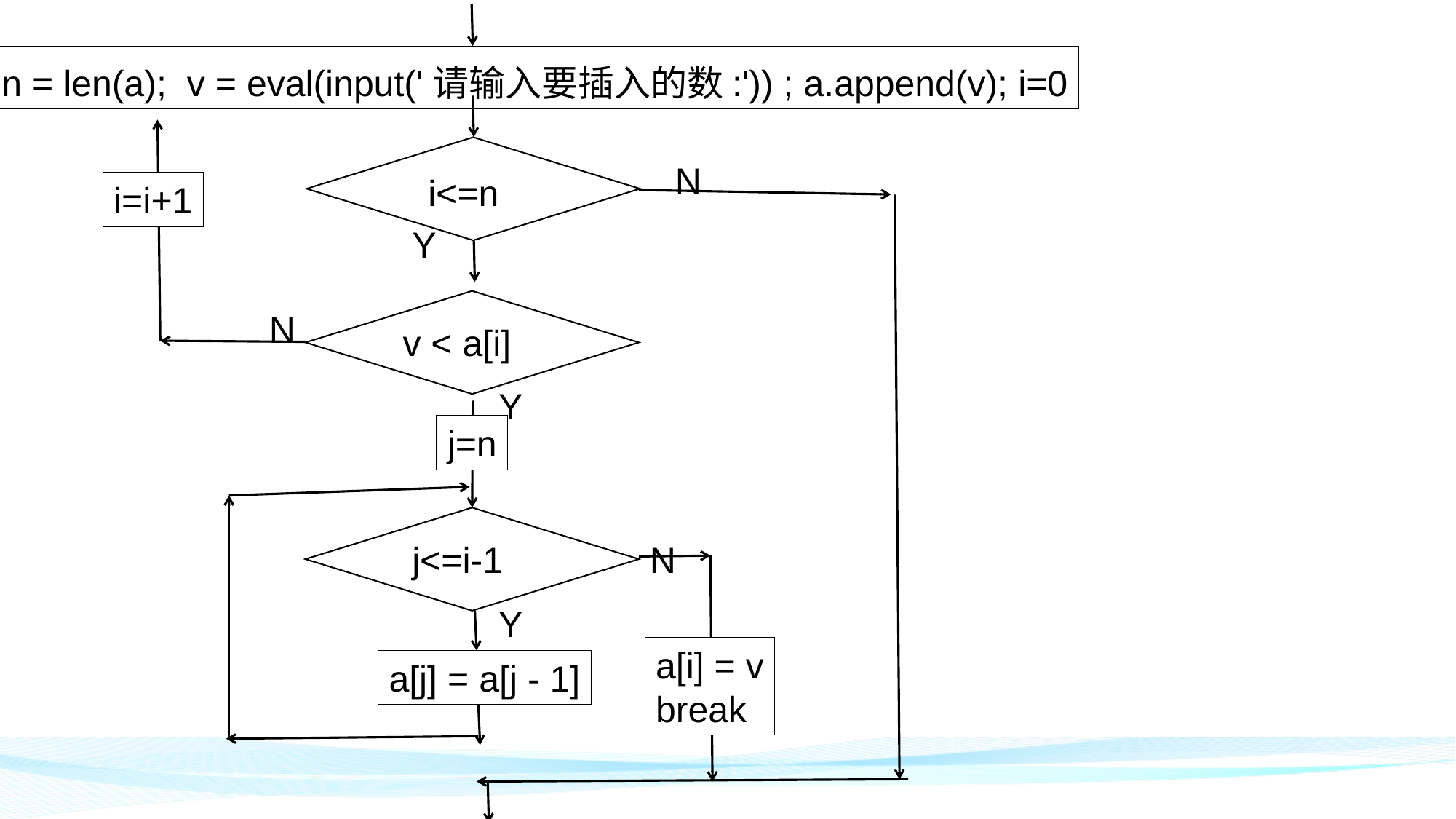

n = len(a);  v = eval(input('请输入要插入的数:')) ; a.append(v); i=0

N
i<=n
i=i+1
Y

N
v < a[i]
Y
j=n

j<=i-1
N
Y
a[i] = v
break
a[j] = a[j - 1]
94